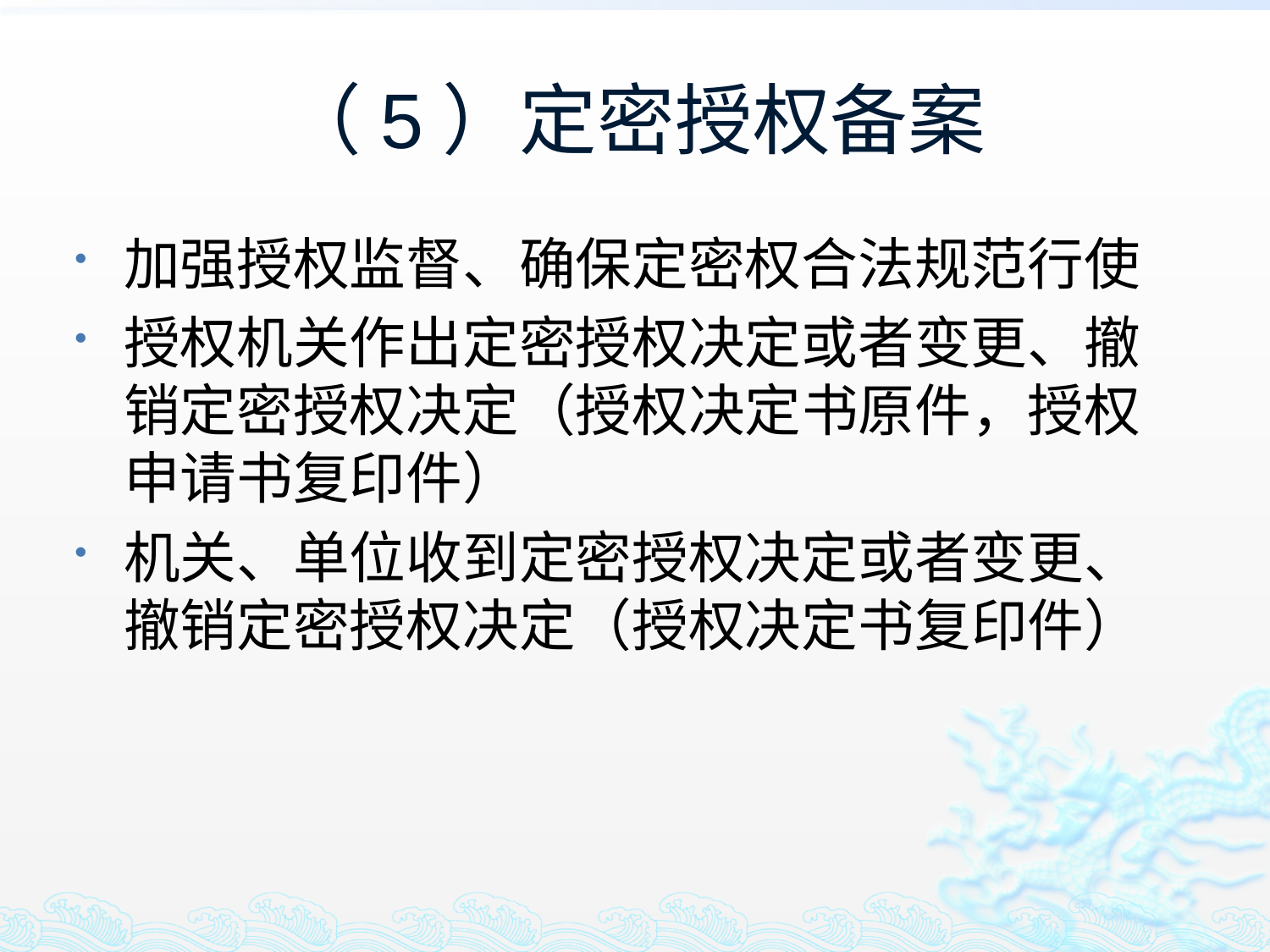

# （5）定密授权备案
加强授权监督、确保定密权合法规范行使
授权机关作出定密授权决定或者变更、撤销定密授权决定（授权决定书原件，授权申请书复印件）
机关、单位收到定密授权决定或者变更、撤销定密授权决定（授权决定书复印件）